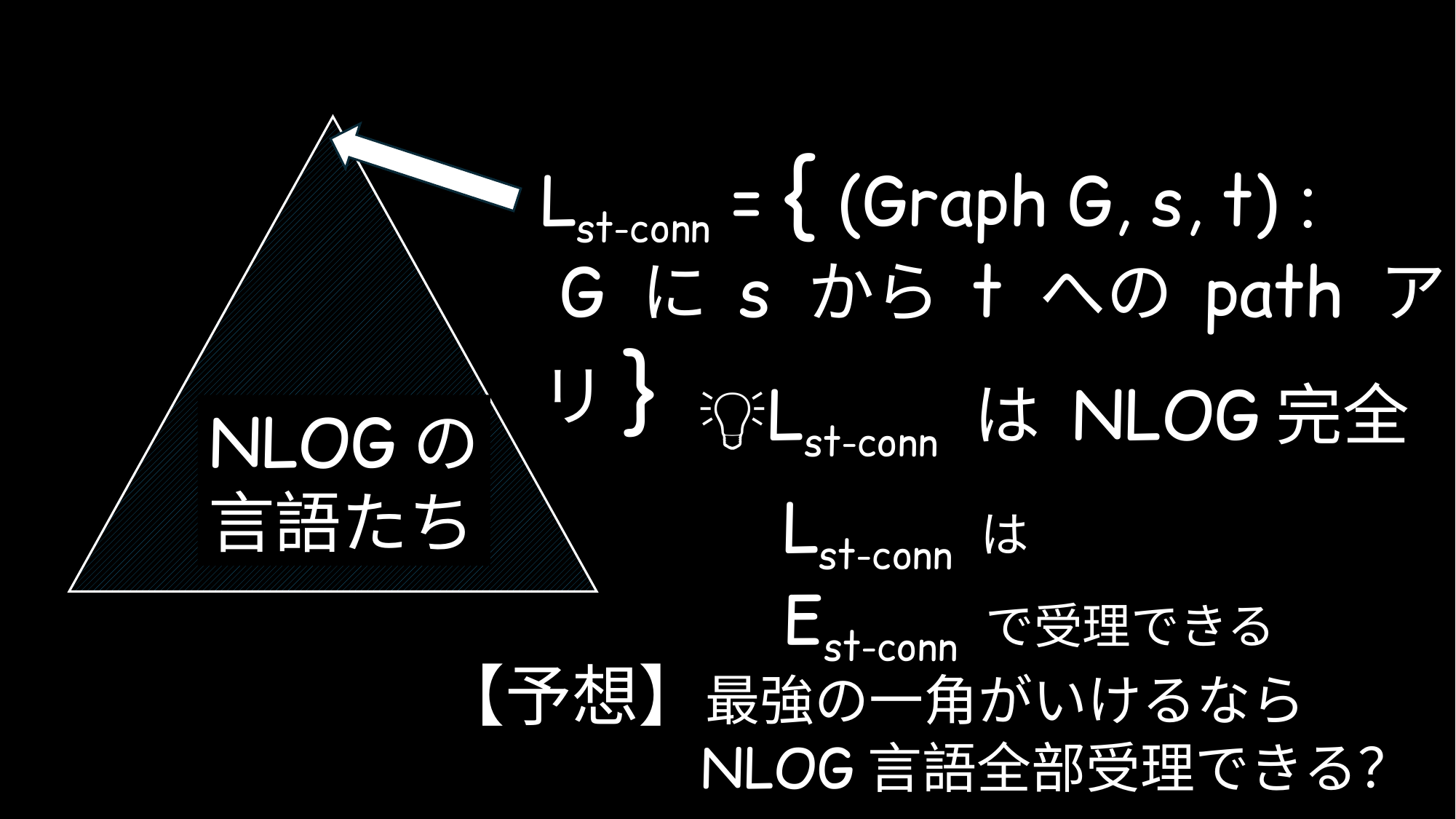

Lst-conn = { (Graph G, s, t) :
 G に s から t への path アリ}

💡Lst-conn は NLOG完全
NLOGの
言語たち
Lst-conn は
Est-conn で受理できる
【予想】最強の一角がいけるなら
                NLOG言語全部受理できる？